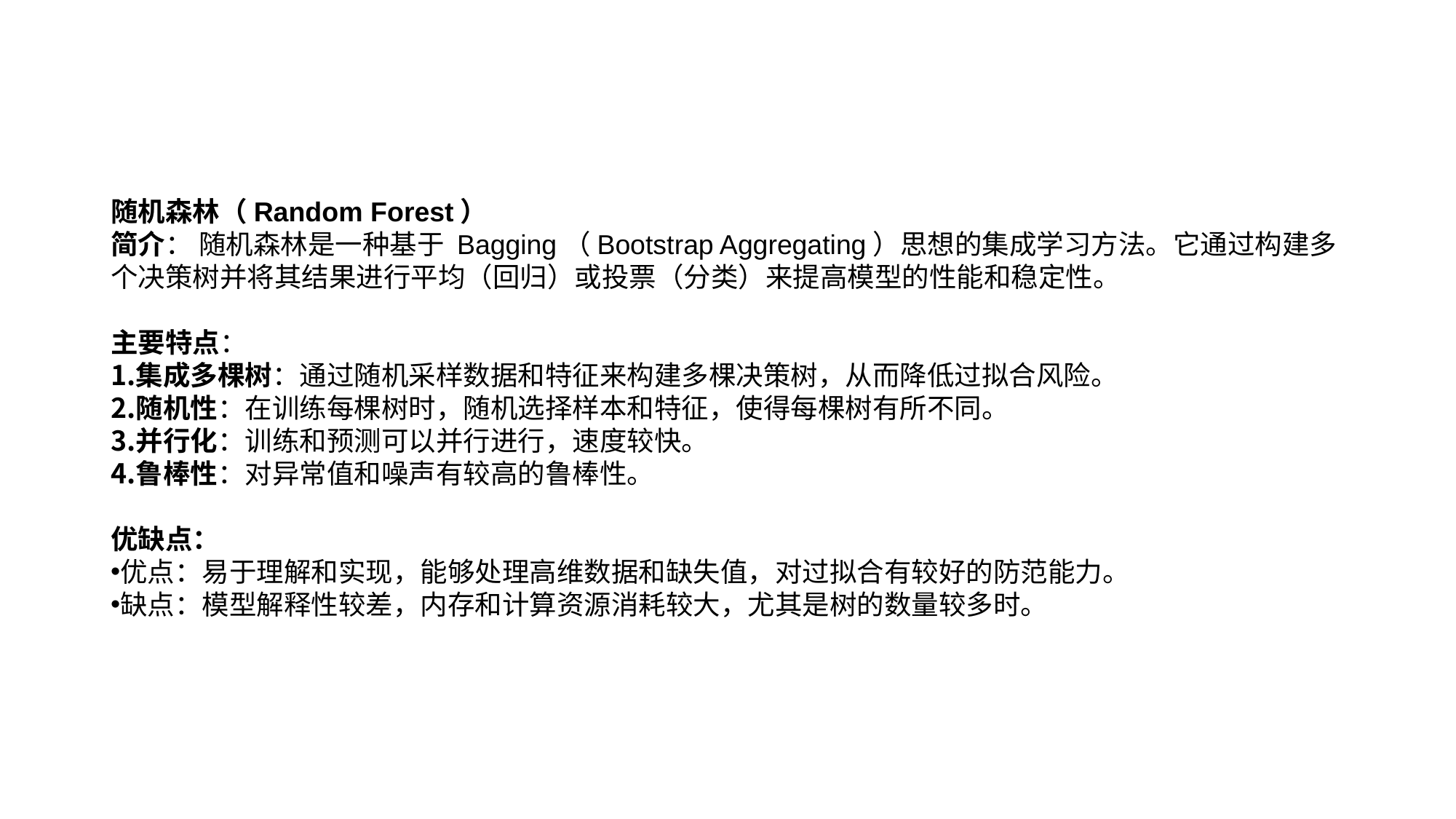

随机森林（Random Forest）
简介： 随机森林是一种基于 Bagging（Bootstrap Aggregating）思想的集成学习方法。它通过构建多个决策树并将其结果进行平均（回归）或投票（分类）来提高模型的性能和稳定性。

主要特点：
集成多棵树：通过随机采样数据和特征来构建多棵决策树，从而降低过拟合风险。
随机性：在训练每棵树时，随机选择样本和特征，使得每棵树有所不同。
并行化：训练和预测可以并行进行，速度较快。
鲁棒性：对异常值和噪声有较高的鲁棒性。

优缺点：
优点：易于理解和实现，能够处理高维数据和缺失值，对过拟合有较好的防范能力。
缺点：模型解释性较差，内存和计算资源消耗较大，尤其是树的数量较多时。